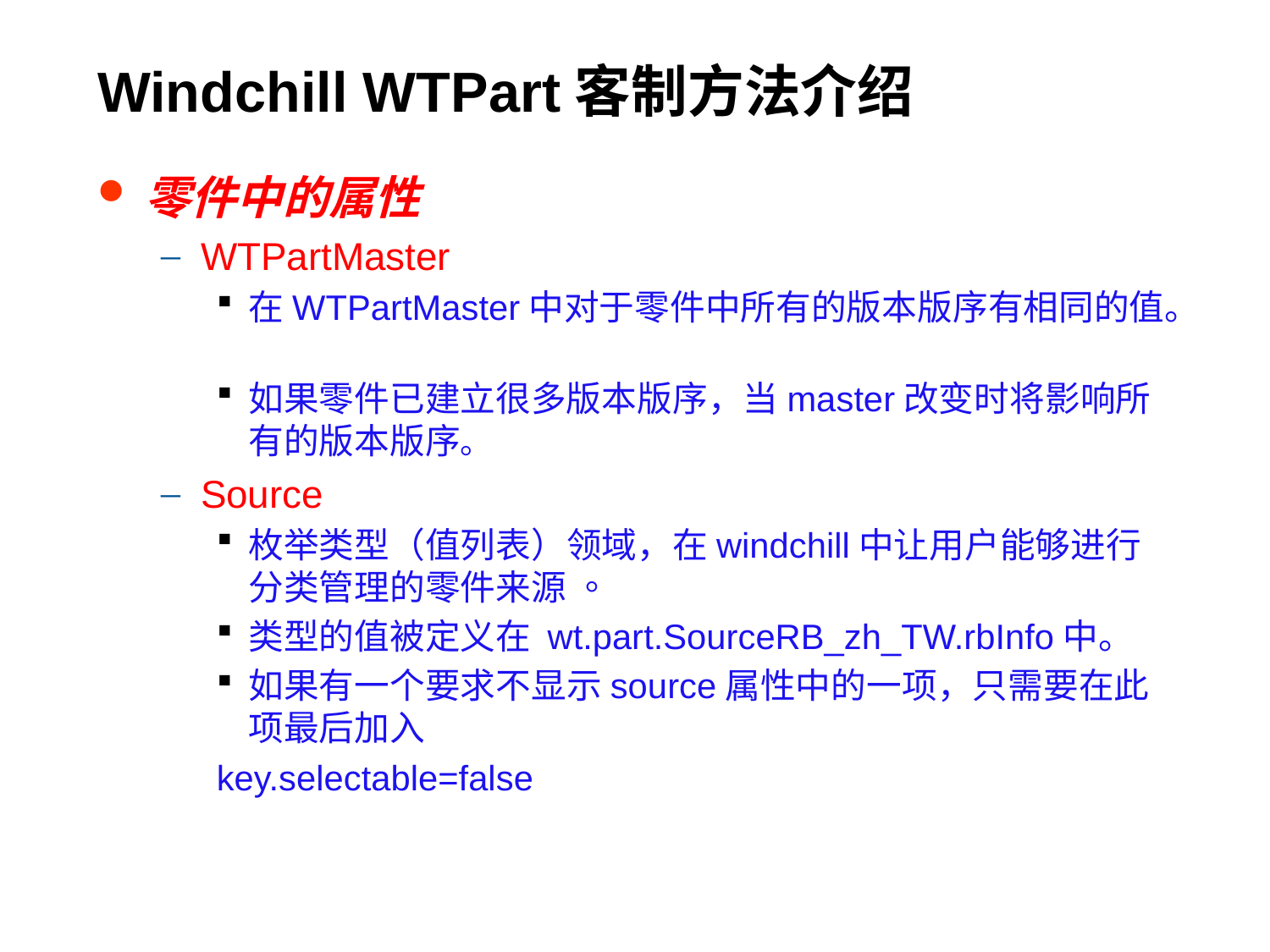

# Windchill WTPart客制方法介绍
零件中的属性
WTPartMaster
在WTPartMaster中对于零件中所有的版本版序有相同的值。
如果零件已建立很多版本版序，当master改变时将影响所有的版本版序。
Source
枚举类型（值列表）领域，在windchill中让用户能够进行分类管理的零件来源 。
类型的值被定义在 wt.part.SourceRB_zh_TW.rbInfo中。
如果有一个要求不显示source属性中的一项，只需要在此项最后加入
key.selectable=false